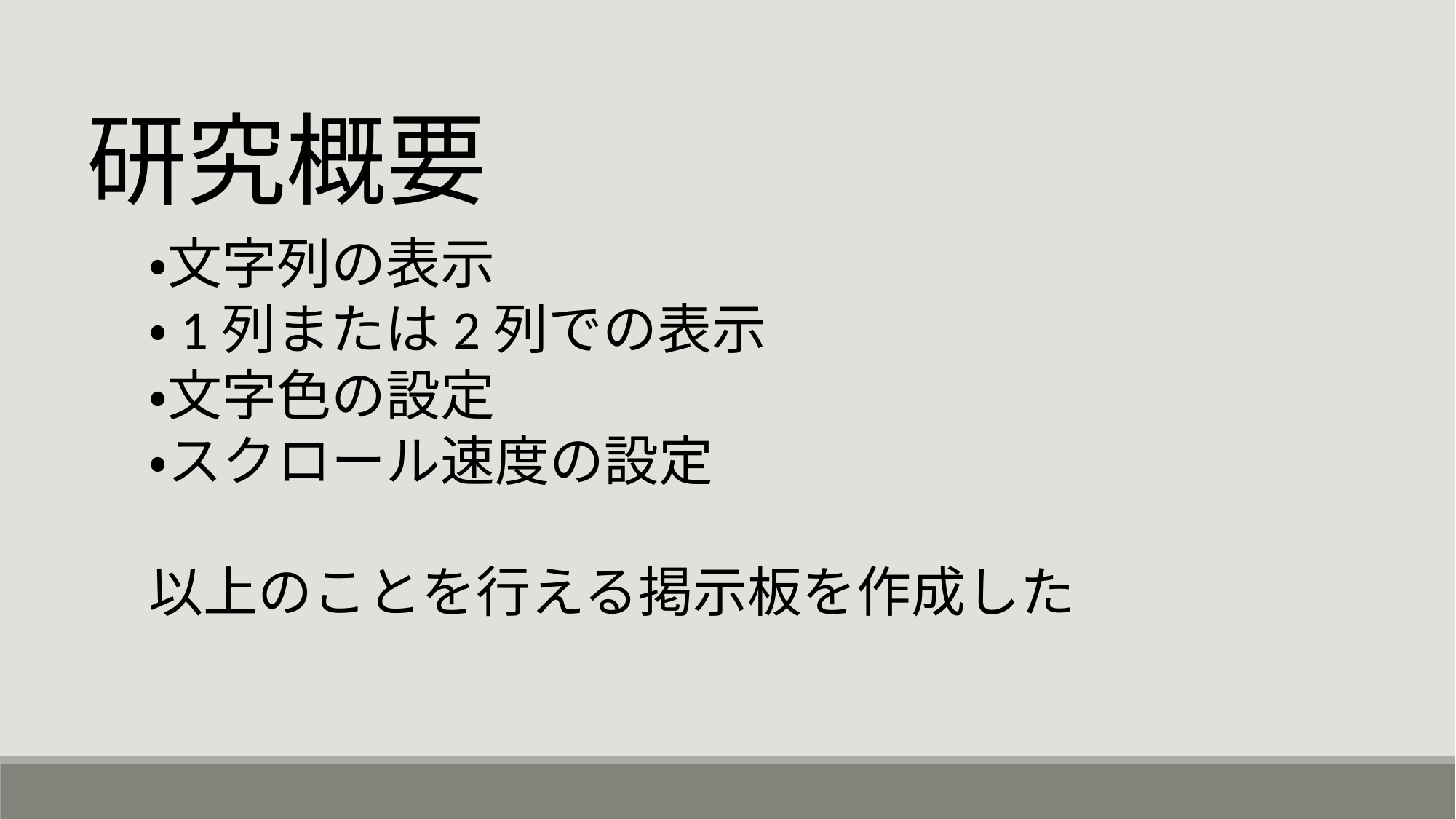

研究概要
・文字列の表示
・1列または2列での表示
・文字色の設定
・スクロール速度の設定

以上のことを行える掲示板を作成した